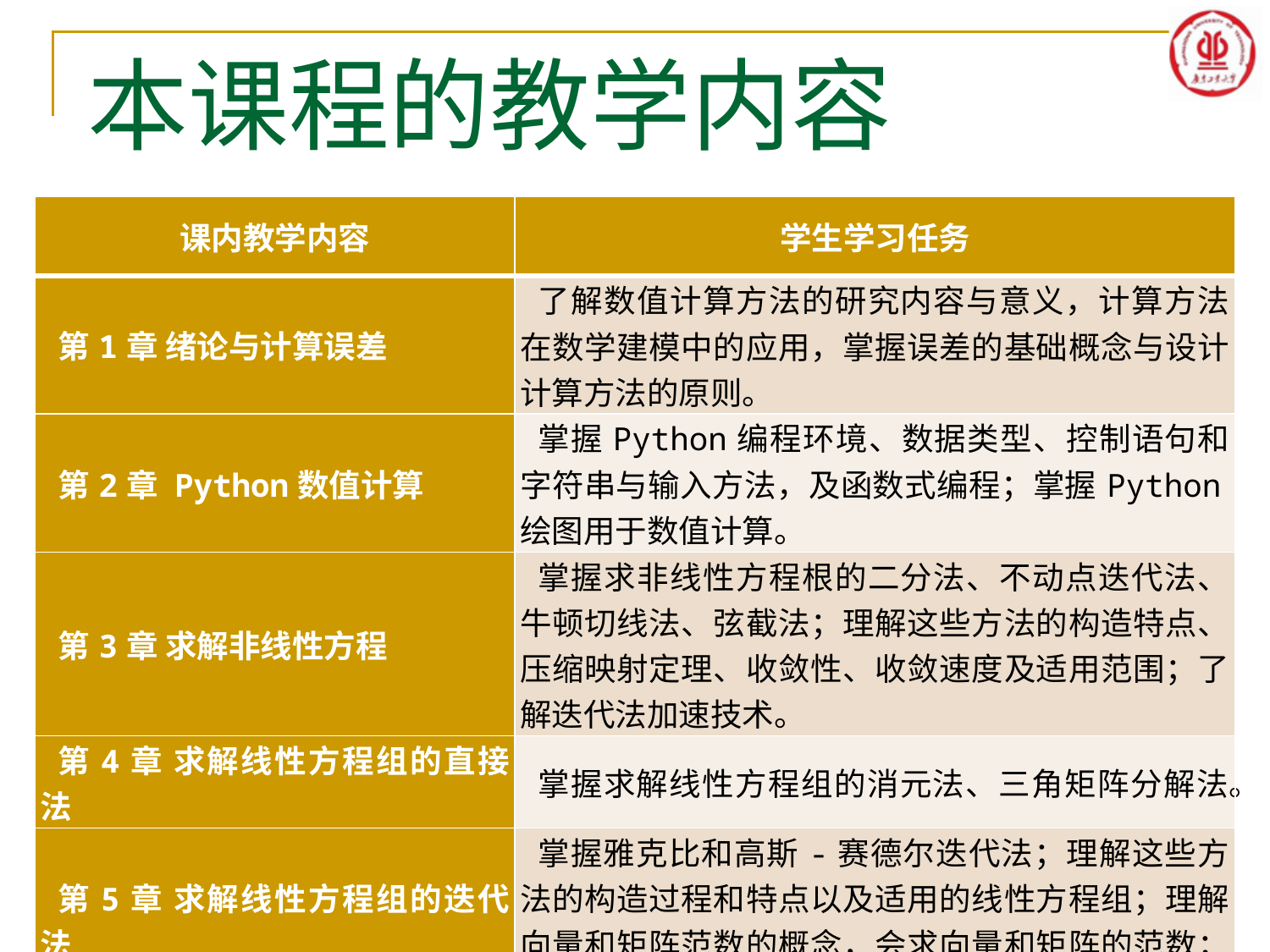

# 本课程的教学内容
| 课内教学内容 | 学生学习任务 |
| --- | --- |
| 第1章 绪论与计算误差 | 了解数值计算方法的研究内容与意义，计算方法在数学建模中的应用，掌握误差的基础概念与设计计算方法的原则。 |
| 第2章 Python数值计算 | 掌握Python编程环境、数据类型、控制语句和字符串与输入方法，及函数式编程；掌握Python绘图用于数值计算。 |
| 第3章 求解非线性方程 | 掌握求非线性方程根的二分法、不动点迭代法、牛顿切线法、弦截法；理解这些方法的构造特点、压缩映射定理、收敛性、收敛速度及适用范围；了解迭代法加速技术。 |
| 第4章 求解线性方程组的直接法 | 掌握求解线性方程组的消元法、三角矩阵分解法。 |
| 第5章 求解线性方程组的迭代法 | 掌握雅克比和高斯-赛德尔迭代法；理解这些方法的构造过程和特点以及适用的线性方程组；理解向量和矩阵范数的概念，会求向量和矩阵的范数；理解病态方程组的相关概念，会求矩阵条件数。 |
6